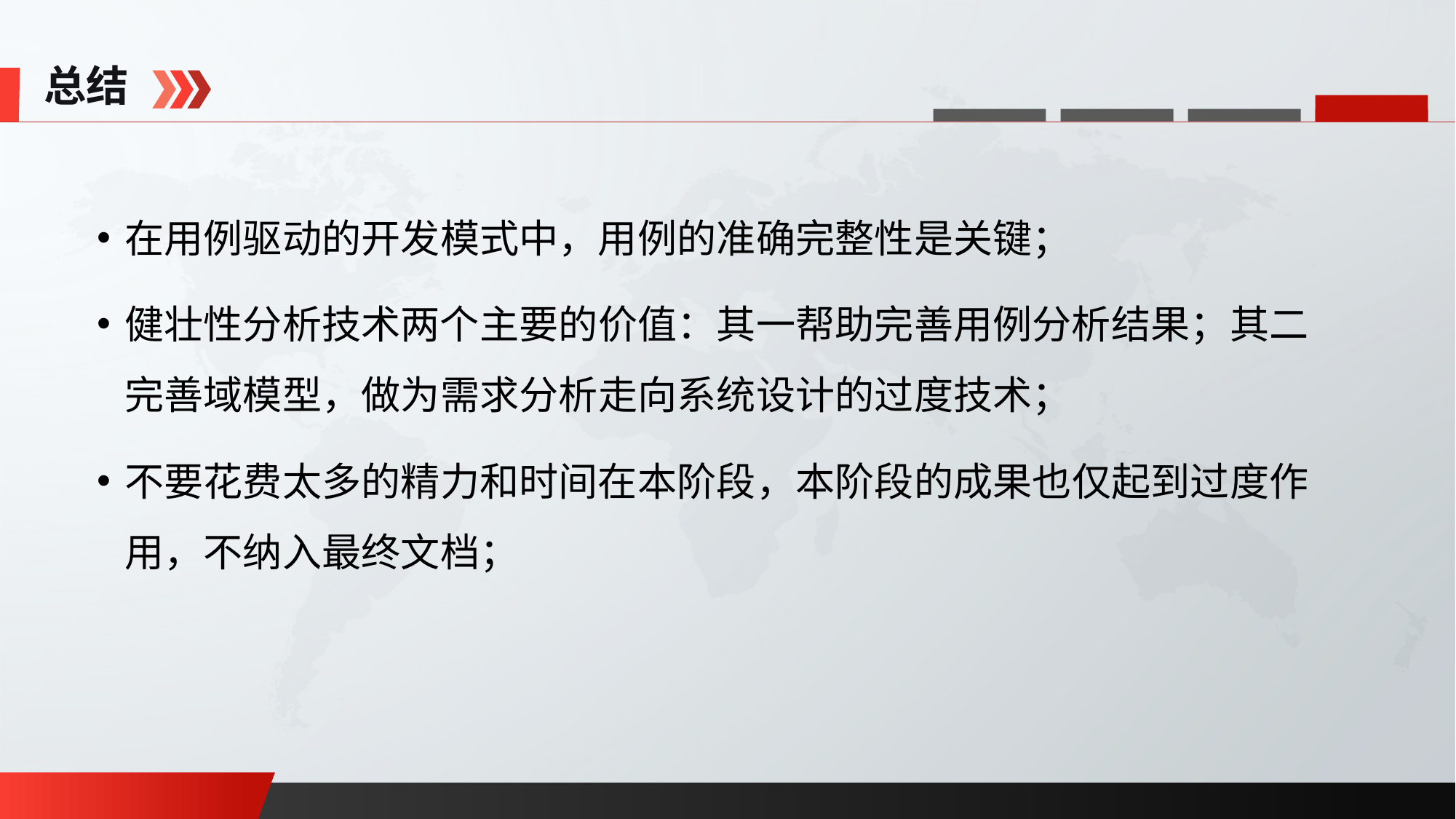

总结

在用例驱动的开发模式中，用例的准确完整性是关键；
健壮性分析技术两个主要的价值：其一帮助完善用例分析结果；其二完善域模型，做为需求分析走向系统设计的过度技术；
不要花费太多的精力和时间在本阶段，本阶段的成果也仅起到过度作用，不纳入最终文档；